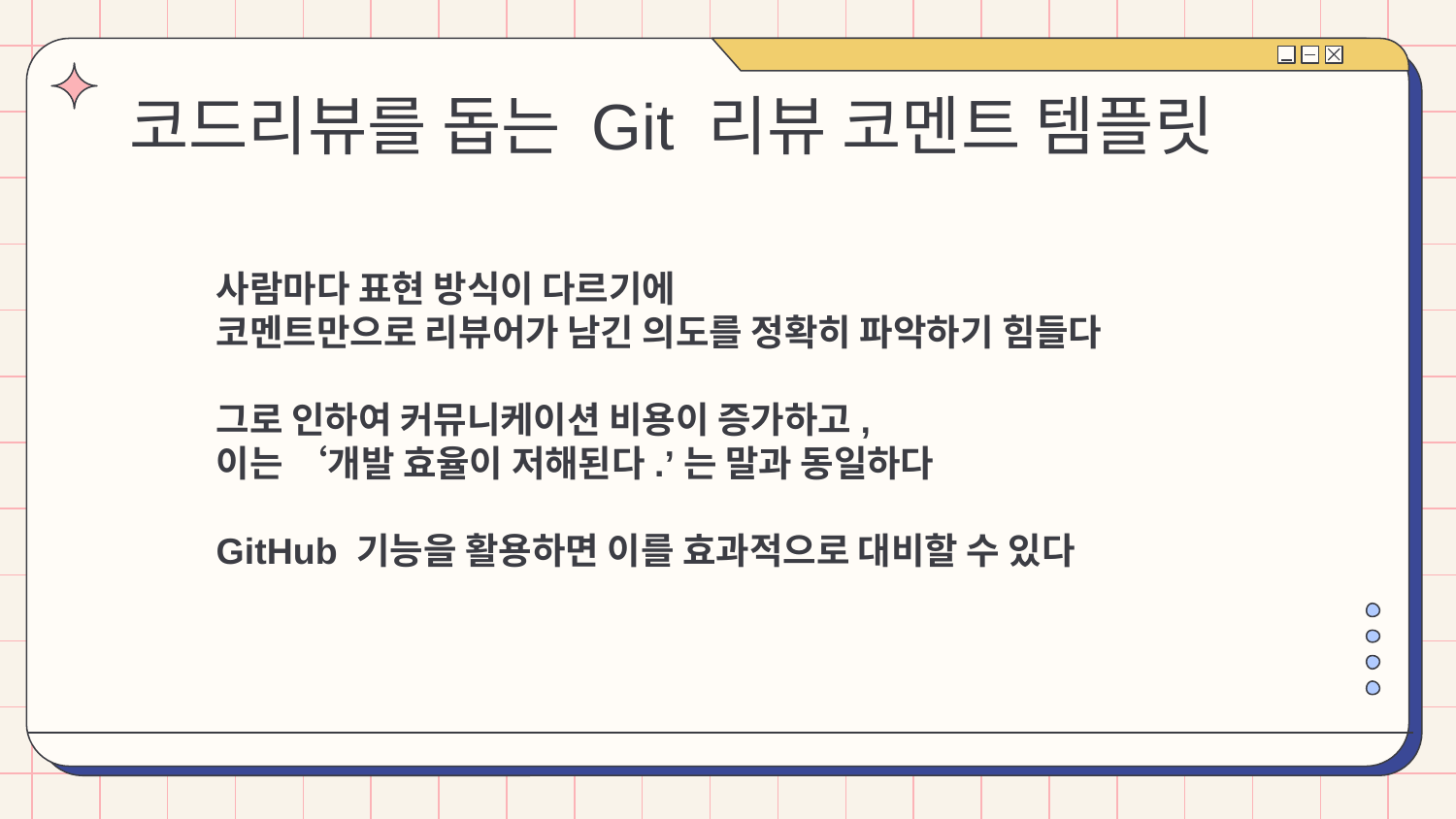

# 코드리뷰를 돕는 Git 리뷰 코멘트 템플릿
사람마다 표현 방식이 다르기에
코멘트만으로 리뷰어가 남긴 의도를 정확히 파악하기 힘들다

그로 인하여 커뮤니케이션 비용이 증가하고,
이는 ‘개발 효율이 저해된다.’는 말과 동일하다

GitHub 기능을 활용하면 이를 효과적으로 대비할 수 있다